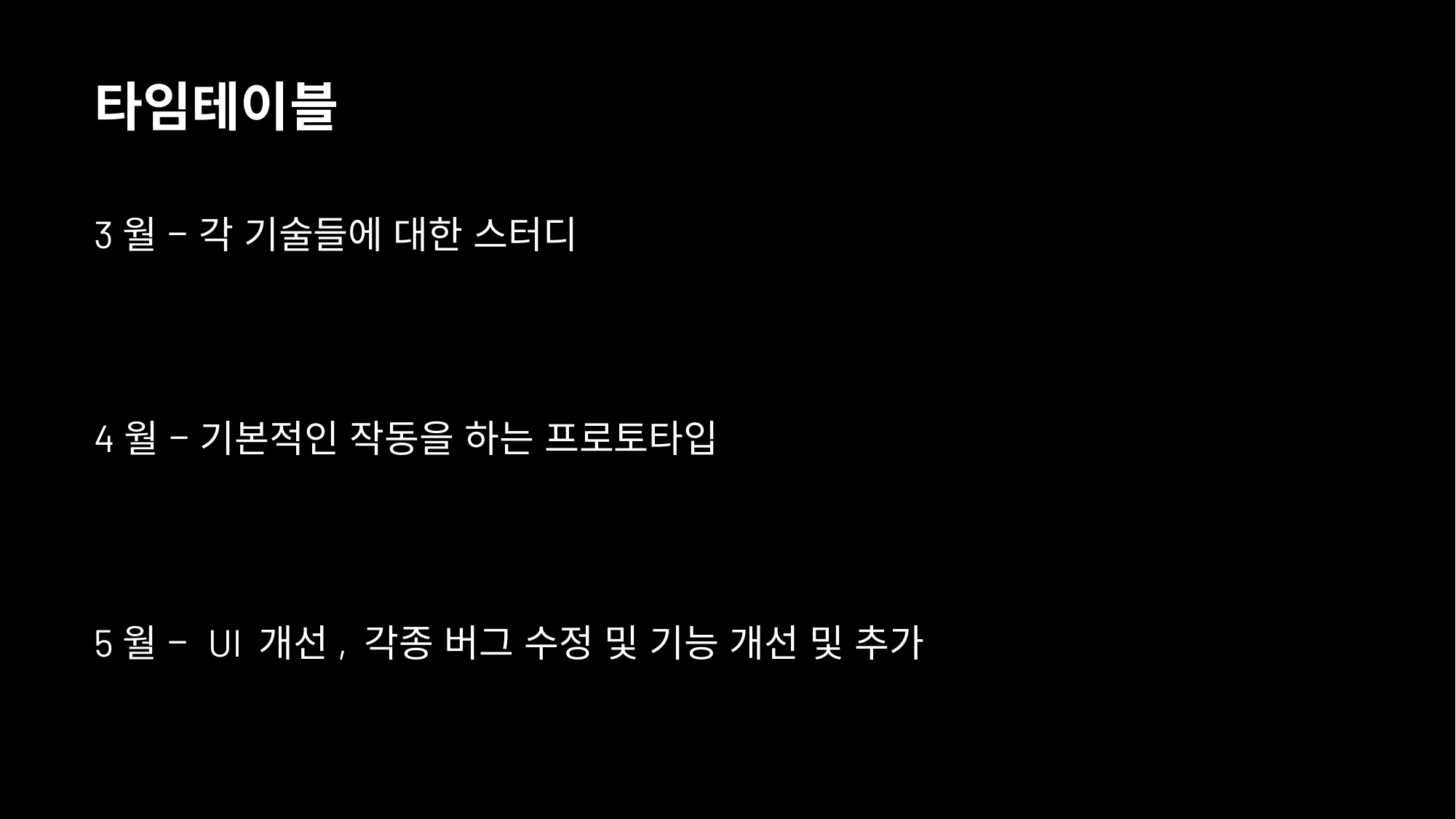

# 타임테이블
3월 – 각 기술들에 대한 스터디
4월 – 기본적인 작동을 하는 프로토타입
5월 – UI 개선, 각종 버그 수정 및 기능 개선 및 추가